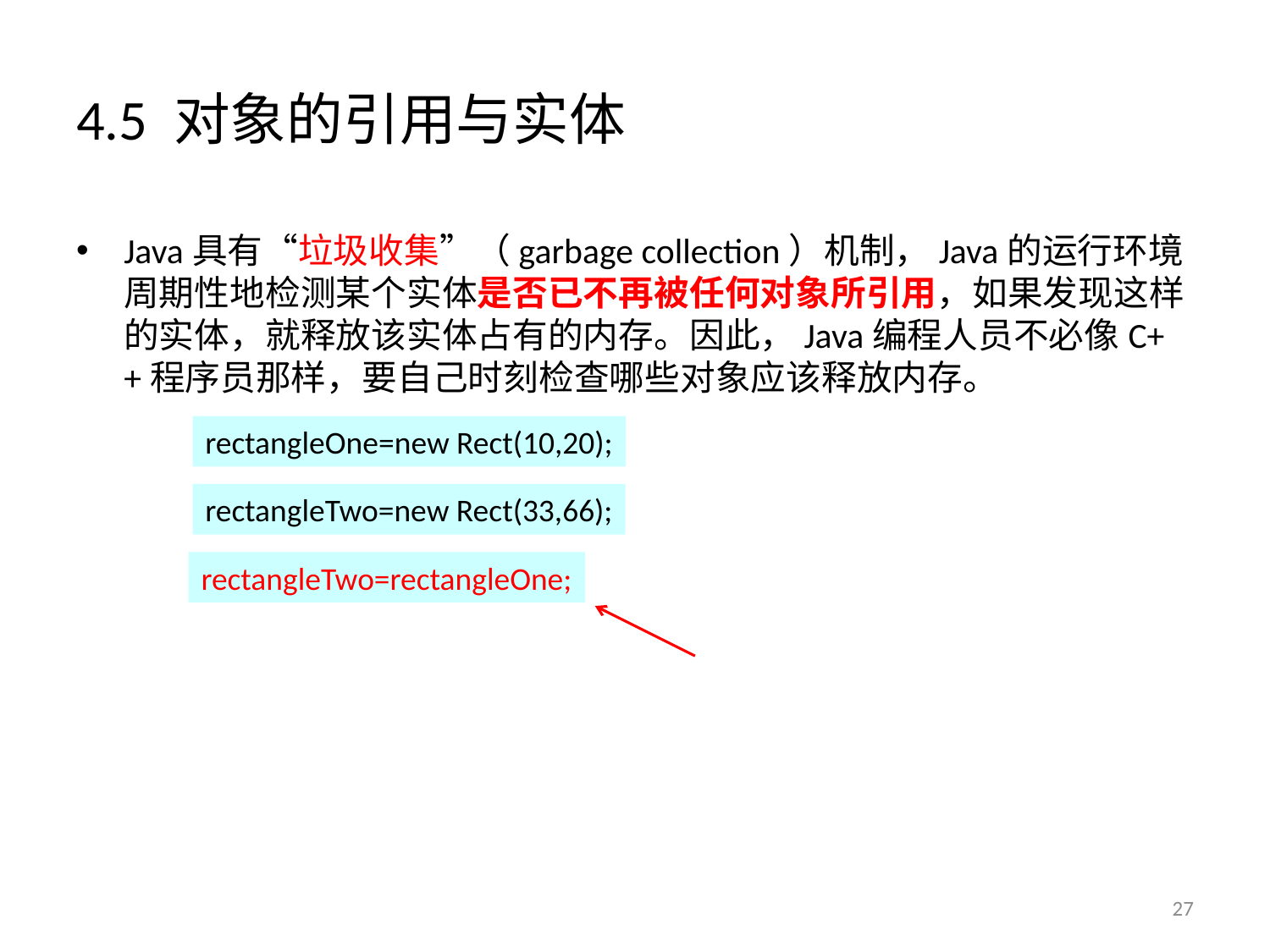

# 4.5 对象的引用与实体
Java具有“垃圾收集”（garbage collection）机制，Java的运行环境周期性地检测某个实体是否已不再被任何对象所引用，如果发现这样的实体，就释放该实体占有的内存。因此，Java编程人员不必像C++程序员那样，要自己时刻检查哪些对象应该释放内存。

rectangleOne=new Rect(10,20);
rectangleTwo=new Rect(33,66);
rectangleTwo=rectangleOne;
27